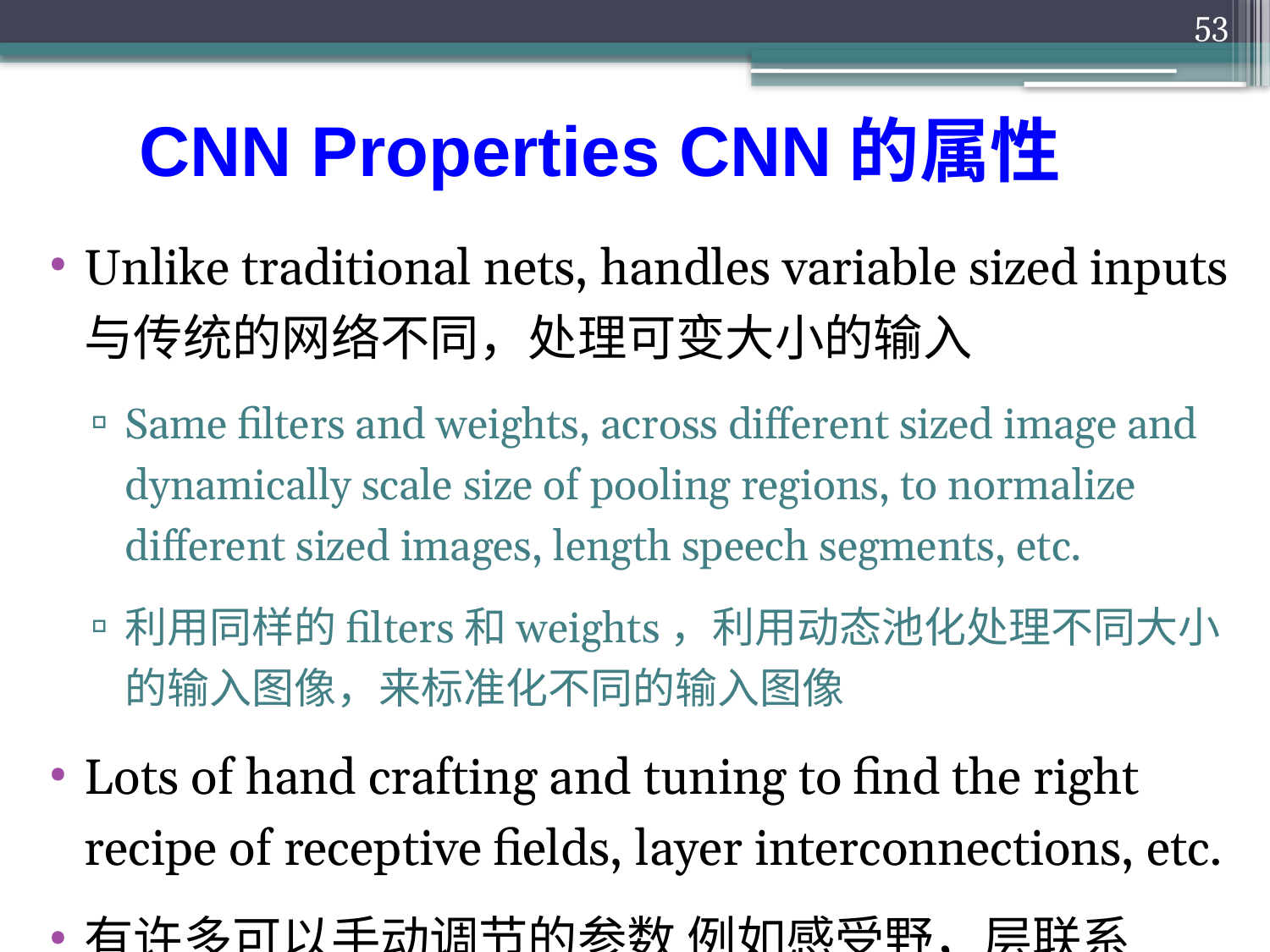

53
# CNN Properties CNN的属性
Unlike traditional nets, handles variable sized inputs与传统的网络不同，处理可变大小的输入
Same filters and weights, across different sized image and dynamically scale size of pooling regions, to normalize different sized images, length speech segments, etc.
利用同样的filters和weights，利用动态池化处理不同大小的输入图像，来标准化不同的输入图像
Lots of hand crafting and tuning to find the right recipe of receptive fields, layer interconnections, etc.
有许多可以手动调节的参数 例如感受野，层联系